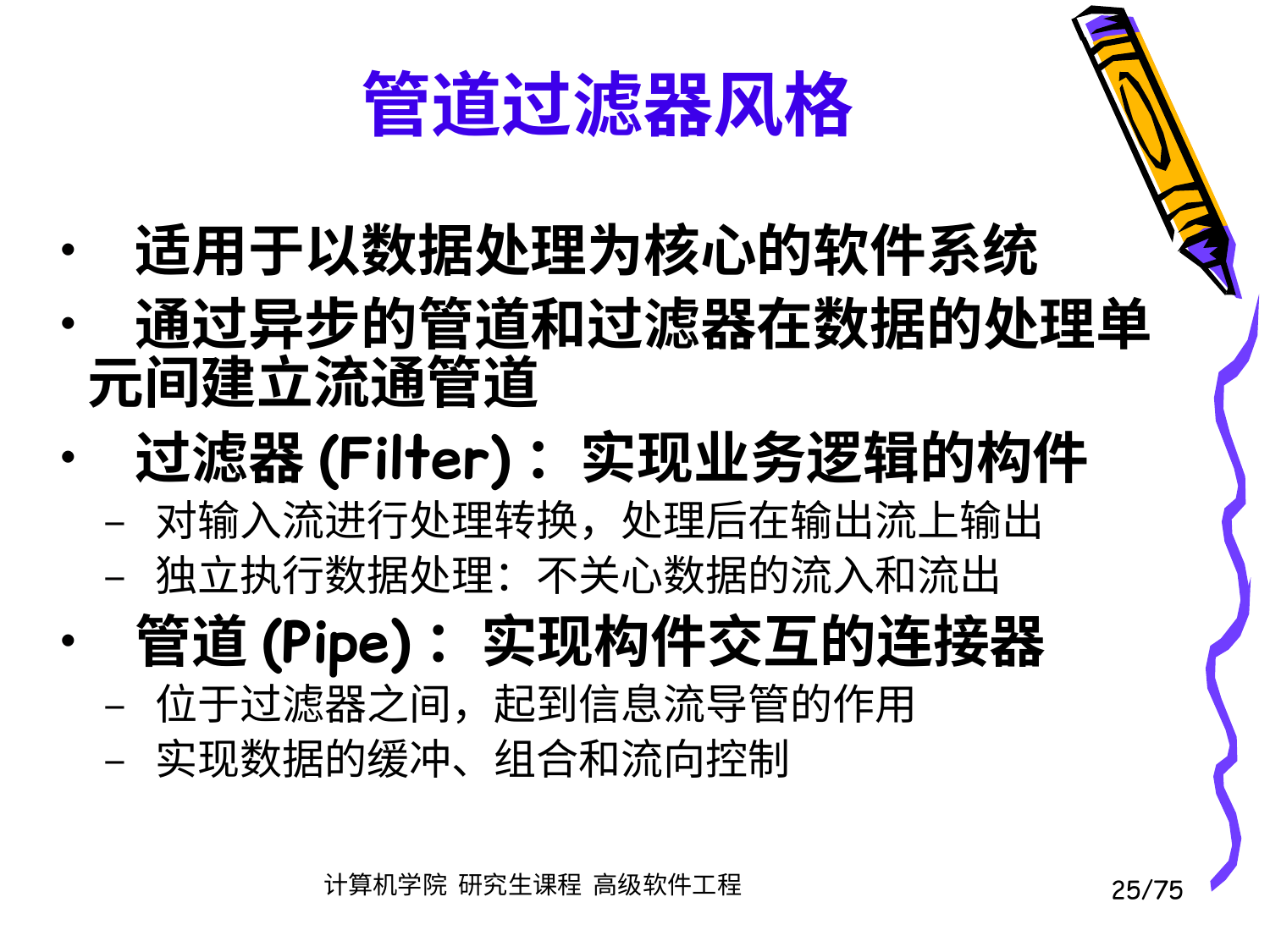

管道过滤器风格

•  适用于以数据处理为核心的软件系统
•  通过异步的管道和过滤器在数据的处理单
	元间建立流通管道
•  过滤器(Filter)：实现业务逻辑的构件
		–  对输入流进行处理转换，处理后在输出流上输出
		–  独立执行数据处理：不关心数据的流入和流出
•  管道(Pipe)：实现构件交互的连接器
		–  位于过滤器之间，起到信息流导管的作用
		–  实现数据的缓冲、组合和流向控制

25/75
计算机学院  研究生课程  高级软件工程